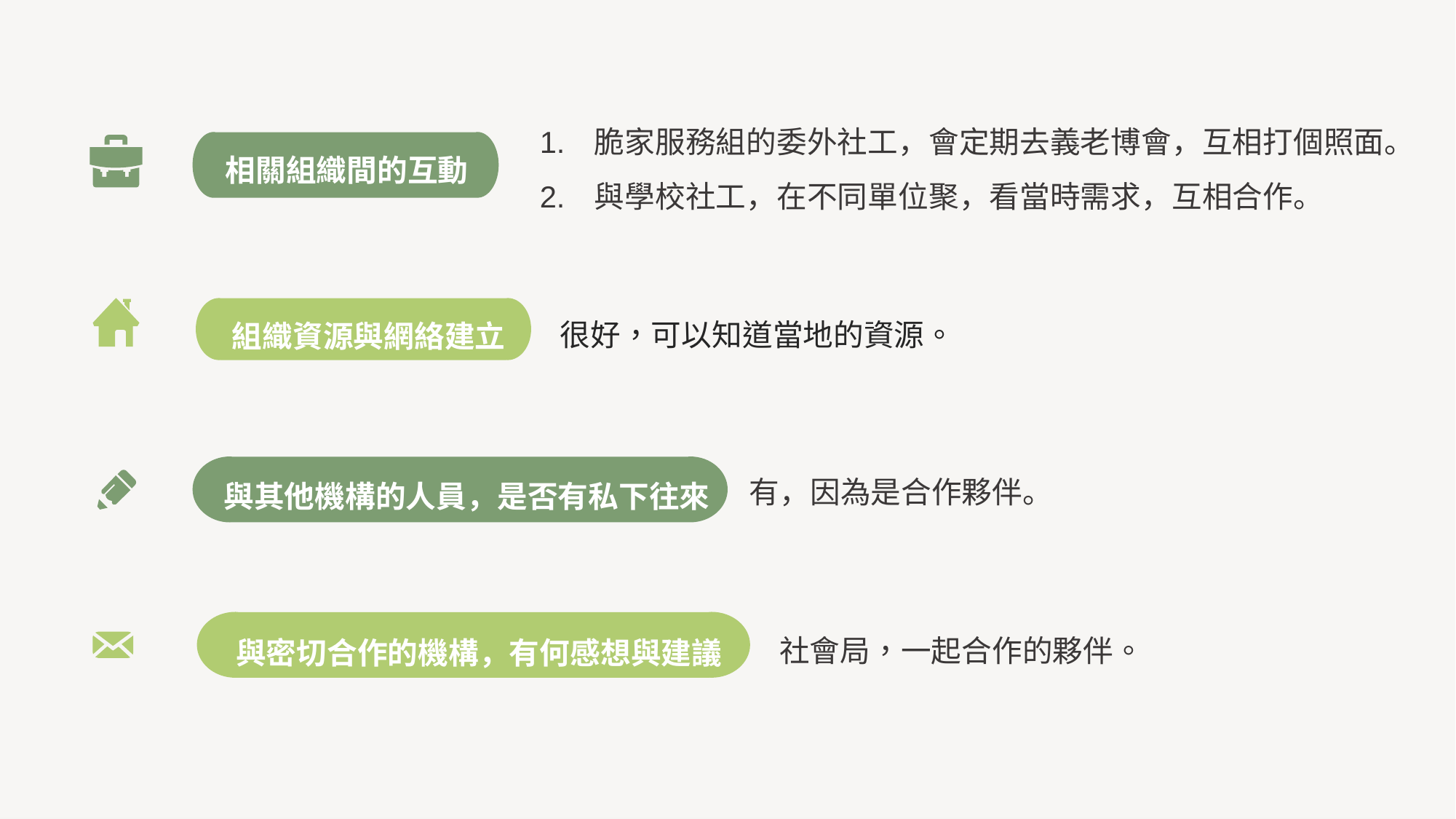

脆家服務組的委外社工，會定期去義老博會，互相打個照面。
與學校社工，在不同單位聚，看當時需求，互相合作。

相關組織間的互動

組織資源與網絡建立
很好，可以知道當地的資源。
有，因為是合作夥伴。

與其他機構的人員，是否有私下往來

社會局，一起合作的夥伴。

與密切合作的機構，有何感想與建議